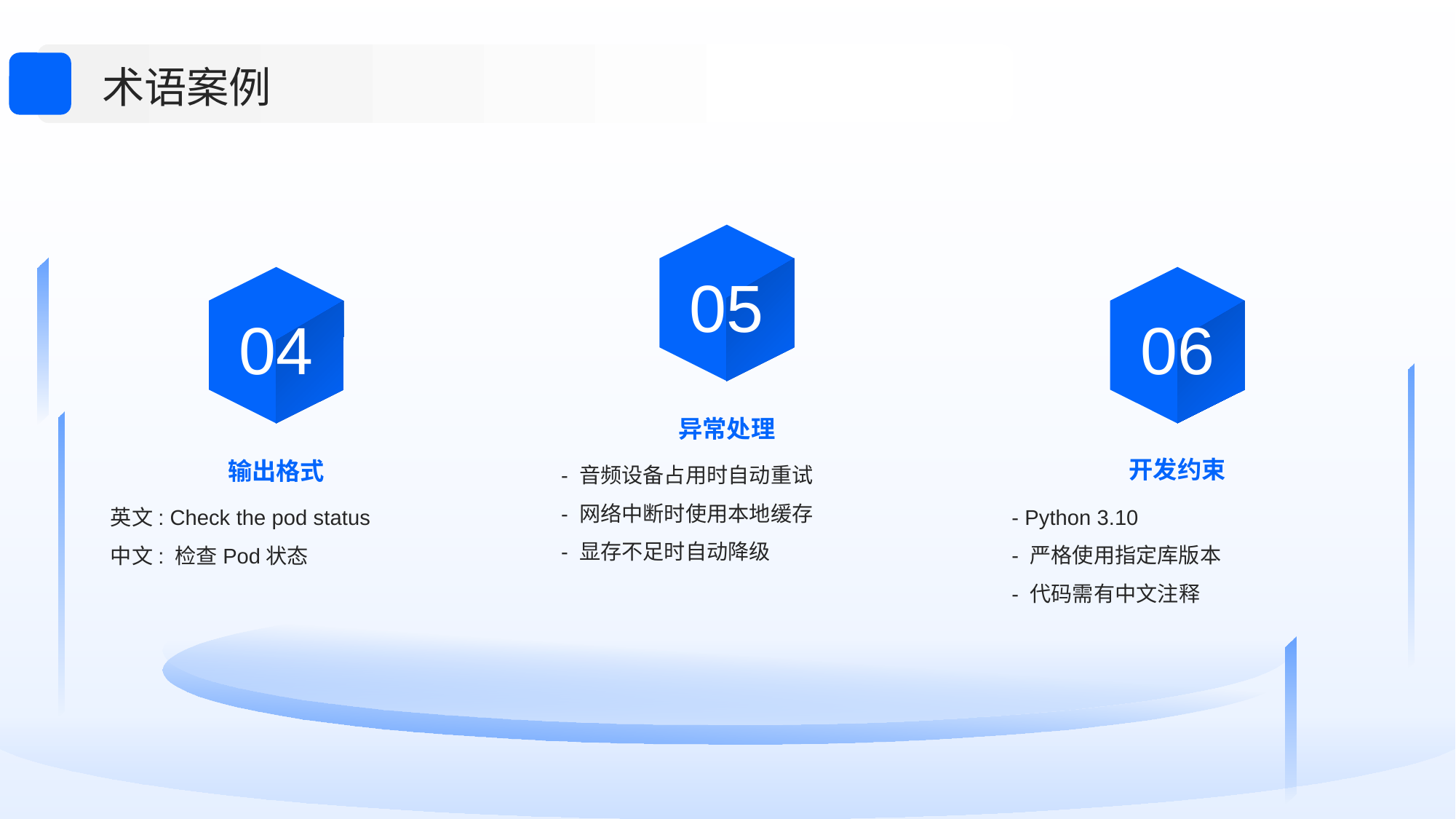

术语案例

05

04
06

异常处理
输出格式
开发约束
- 音频设备占用时自动重试
- 网络中断时使用本地缓存
- 显存不足时自动降级
- Python 3.10
- 严格使用指定库版本
- 代码需有中文注释
英文: Check the pod status
中文: 检查Pod状态